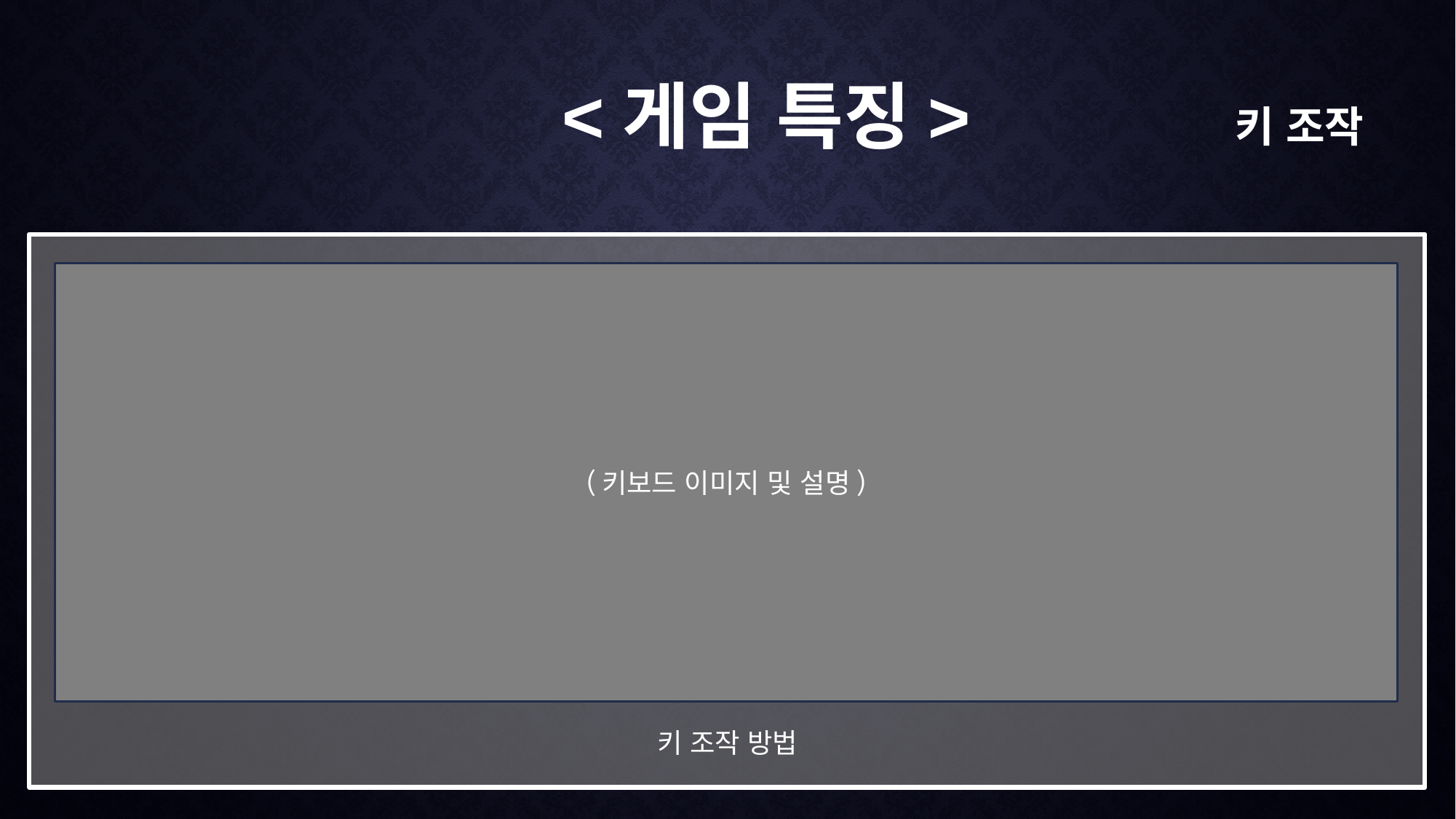

<게임 특징>
키 조작

(키보드 이미지 및 설명)
키 조작 방법